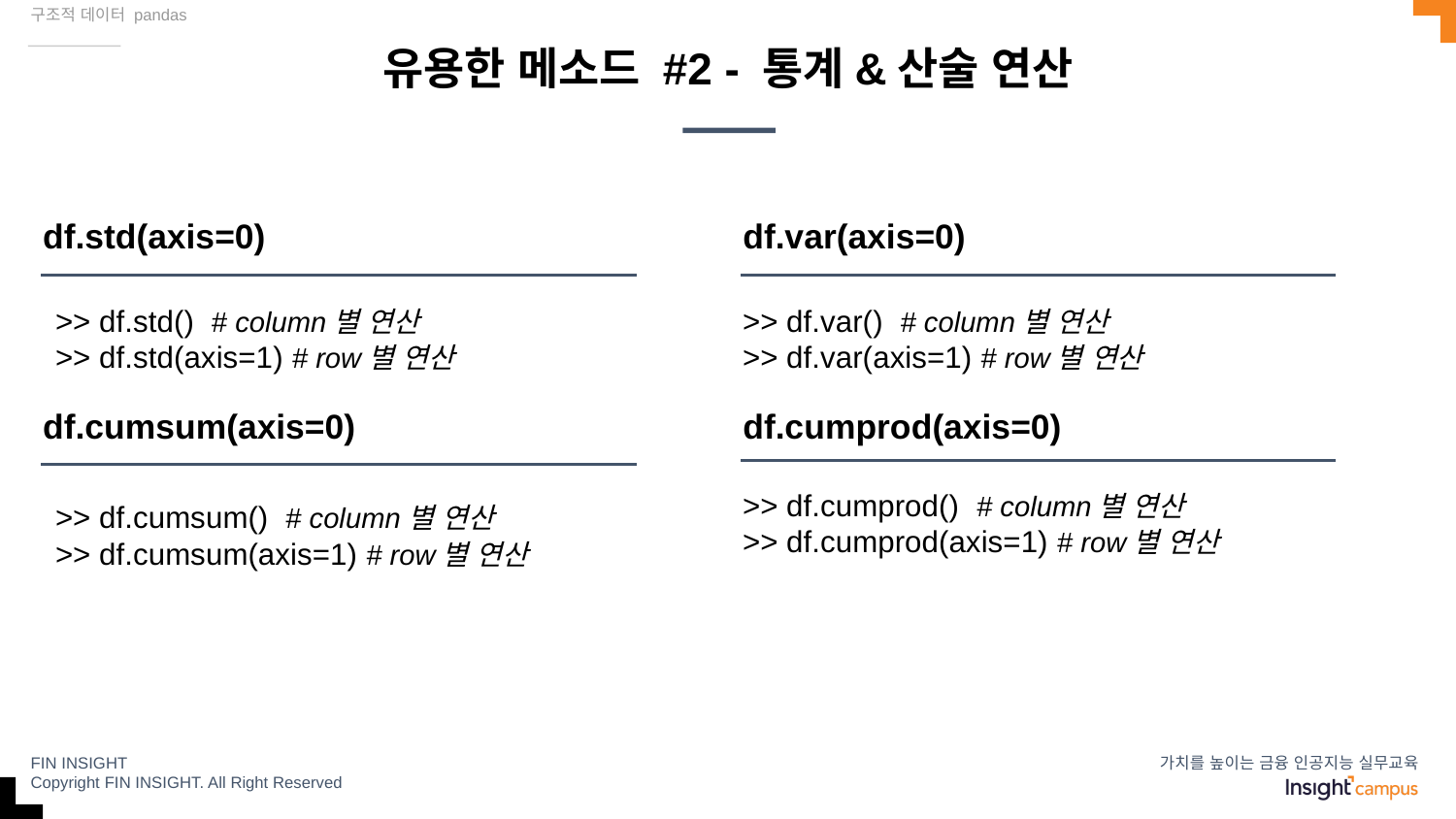

구조적 데이터 pandas
# 유용한 메소드 #2 - 통계&산술 연산

df.std(axis=0)
df.var(axis=0)

>> df.std()  # column별 연산
>> df.std(axis=1) # row별 연산
>> df.var()  # column별 연산
>> df.var(axis=1) # row별 연산
df.cumsum(axis=0)
df.cumprod(axis=0)
>> df.cumprod()  # column별 연산
>> df.cumprod(axis=1) # row별 연산
>> df.cumsum()  # column별 연산
>> df.cumsum(axis=1) # row별 연산